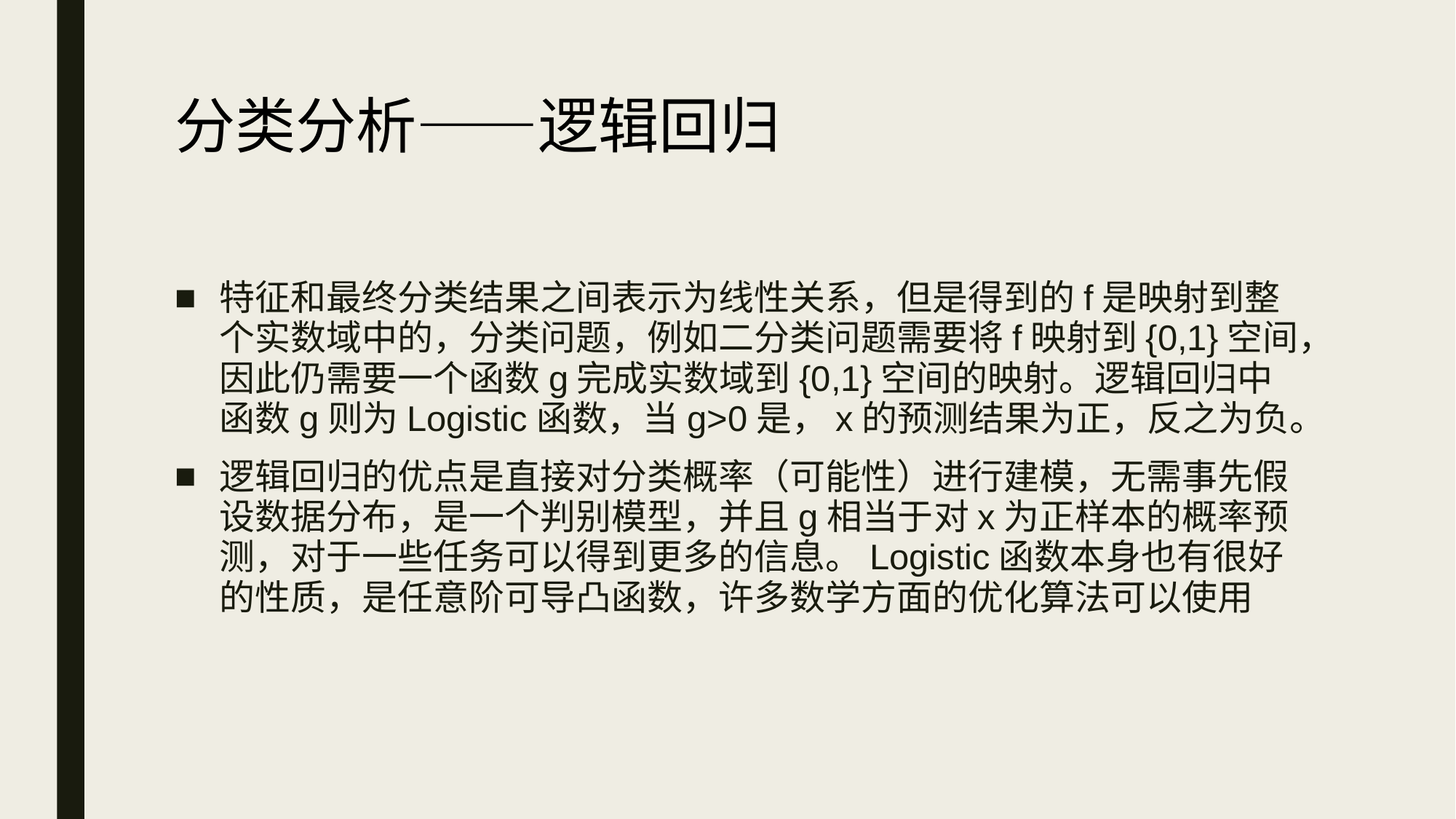

# 分类分析——逻辑回归
特征和最终分类结果之间表示为线性关系，但是得到的f是映射到整个实数域中的，分类问题，例如二分类问题需要将f映射到{0,1}空间，因此仍需要一个函数g完成实数域到{0,1}空间的映射。逻辑回归中函数g则为Logistic函数，当g>0是，x的预测结果为正，反之为负。
逻辑回归的优点是直接对分类概率（可能性）进行建模，无需事先假设数据分布，是一个判别模型，并且g相当于对x为正样本的概率预测，对于一些任务可以得到更多的信息。Logistic函数本身也有很好的性质，是任意阶可导凸函数，许多数学方面的优化算法可以使用